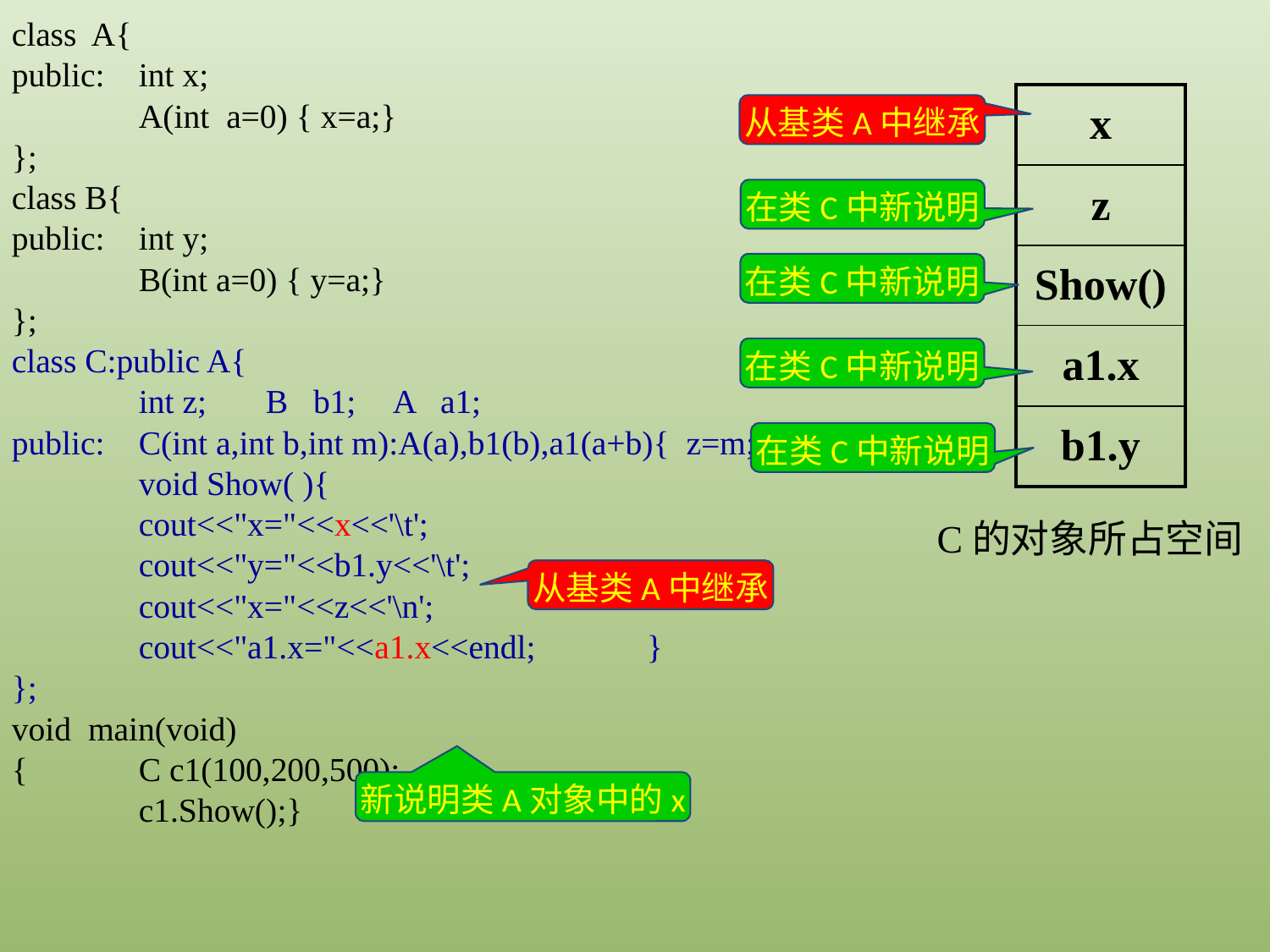

class  A{
public:	int x;
	A(int  a=0) { x=a;}
};
class B{
public:	int y;
	B(int a=0) { y=a;}
};
class C:public A{
	int z;	B   b1;	A   a1;
public:	C(int a,int b,int m):A(a),b1(b),a1(a+b){  z=m;  }
	void Show( ){
	cout<<"x="<<x<<'\t';
	cout<<"y="<<b1.y<<'\t';
	cout<<"x="<<z<<'\n';
	cout<<"a1.x="<<a1.x<<endl; 	}
};
void  main(void)
{	C c1(100,200,500);
	c1.Show();}
| x |
| --- |
| z |
| Show() |
| a1.x |
| b1.y |
从基类A中继承
在类C中新说明
在类C中新说明
在类C中新说明
在类C中新说明
C的对象所占空间
从基类A中继承
新说明类A对象中的x
746